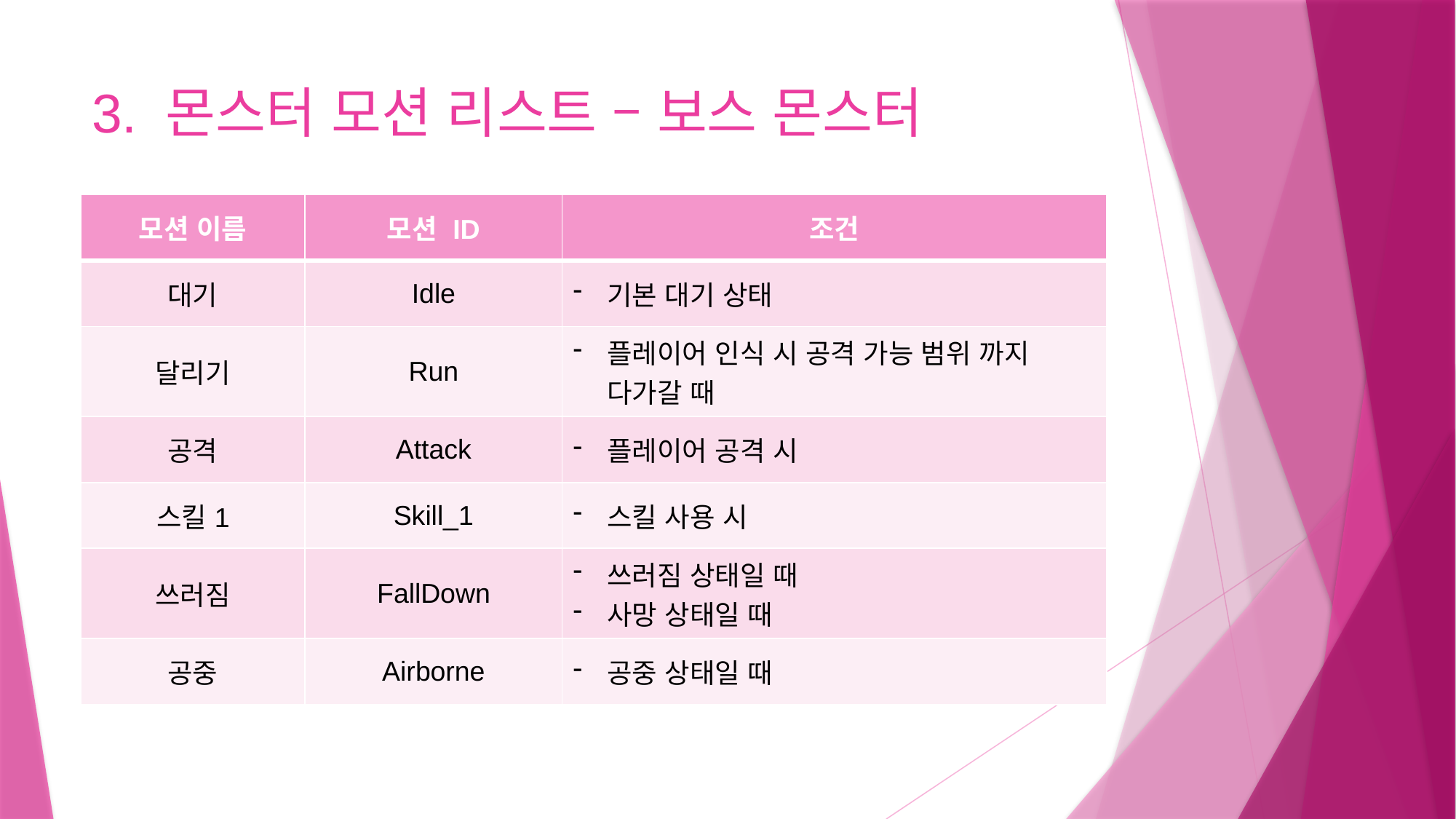

# 3. 몬스터 모션 리스트 – 보스 몬스터
| 모션 이름 | 모션 ID | 조건 |
| --- | --- | --- |
| 대기 | Idle | 기본 대기 상태 |
| 달리기 | Run | 플레이어 인식 시 공격 가능 범위 까지 다가갈 때 |
| 공격 | Attack | 플레이어 공격 시 |
| 스킬1 | Skill\_1 | 스킬 사용 시 |
| 쓰러짐 | FallDown | 쓰러짐 상태일 때 사망 상태일 때 |
| 공중 | Airborne | 공중 상태일 때 |